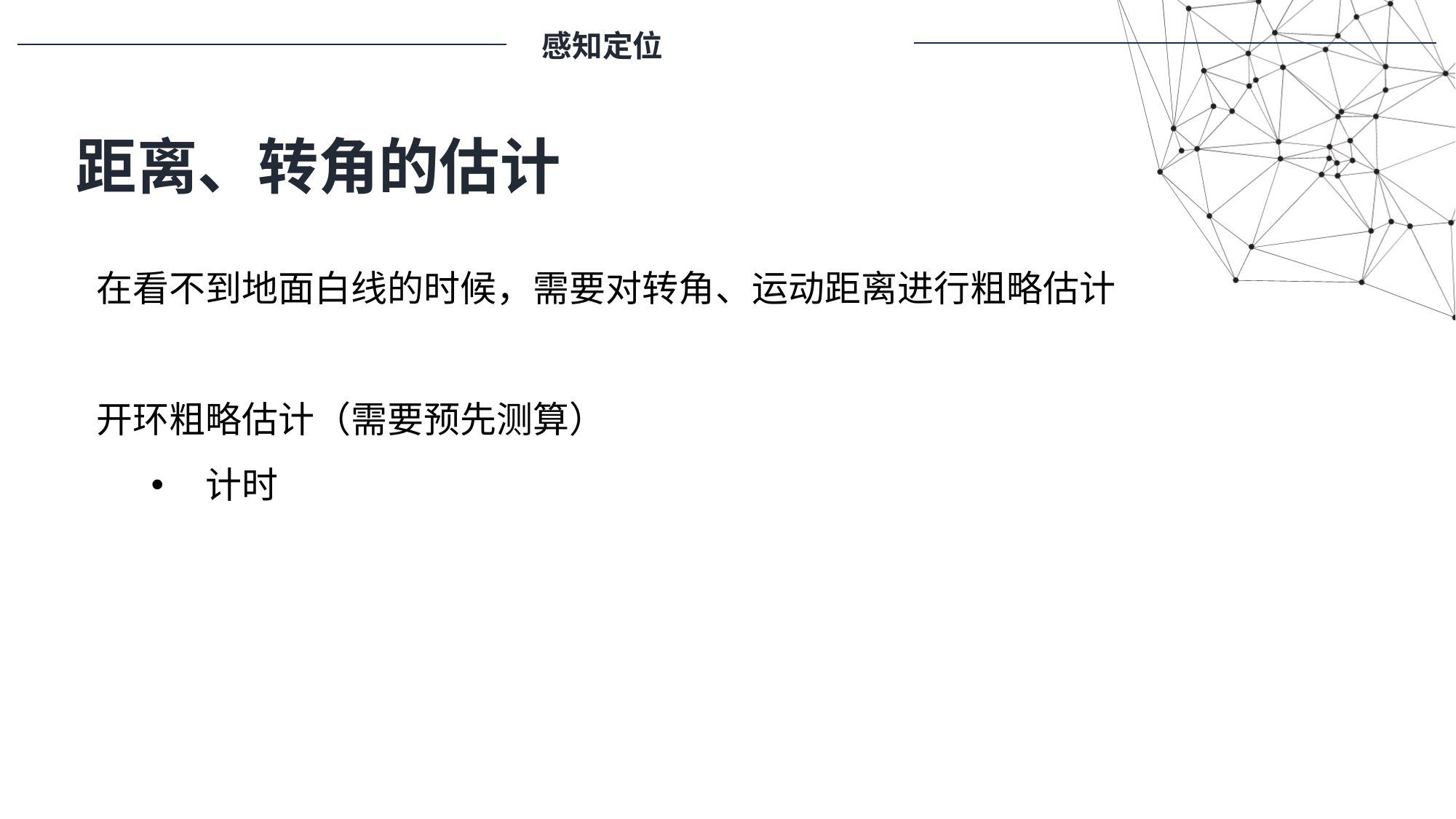

感知定位
距离、转角的估计
在看不到地面白线的时候，需要对转角、运动距离进行粗略估计

开环粗略估计（需要预先测算）
计时